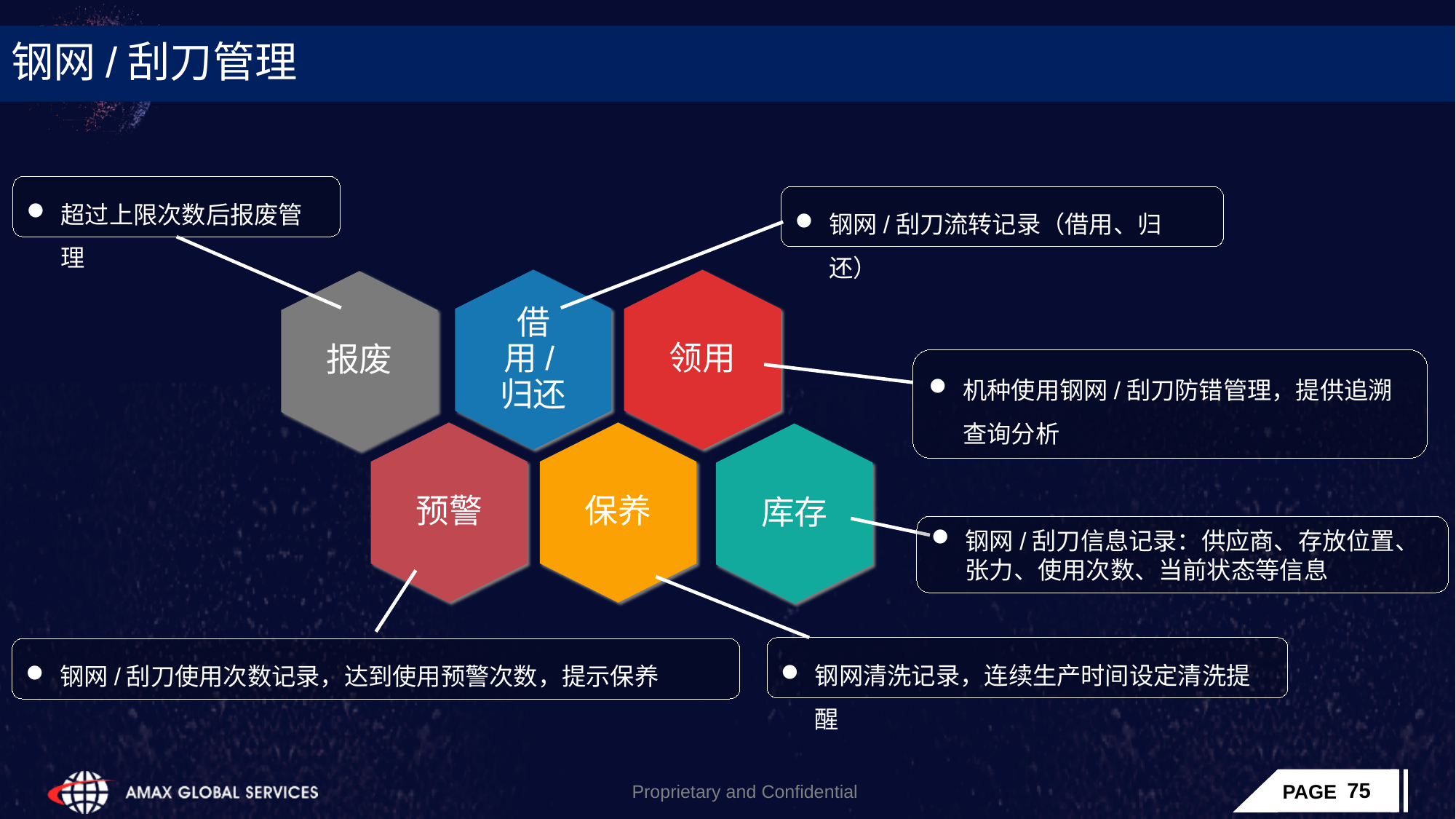

# 钢网/刮刀管理
库存

借用/归还
领用
保养
预警
报废

超过上限次数后报废管理
钢网/刮刀流转记录（借用、归还）
机种使用钢网/刮刀防错管理，提供追溯查询分析
钢网/刮刀信息记录：供应商、存放位置、张力、使用次数、当前状态等信息
钢网清洗记录，连续生产时间设定清洗提醒
钢网/刮刀使用次数记录，达到使用预警次数，提示保养